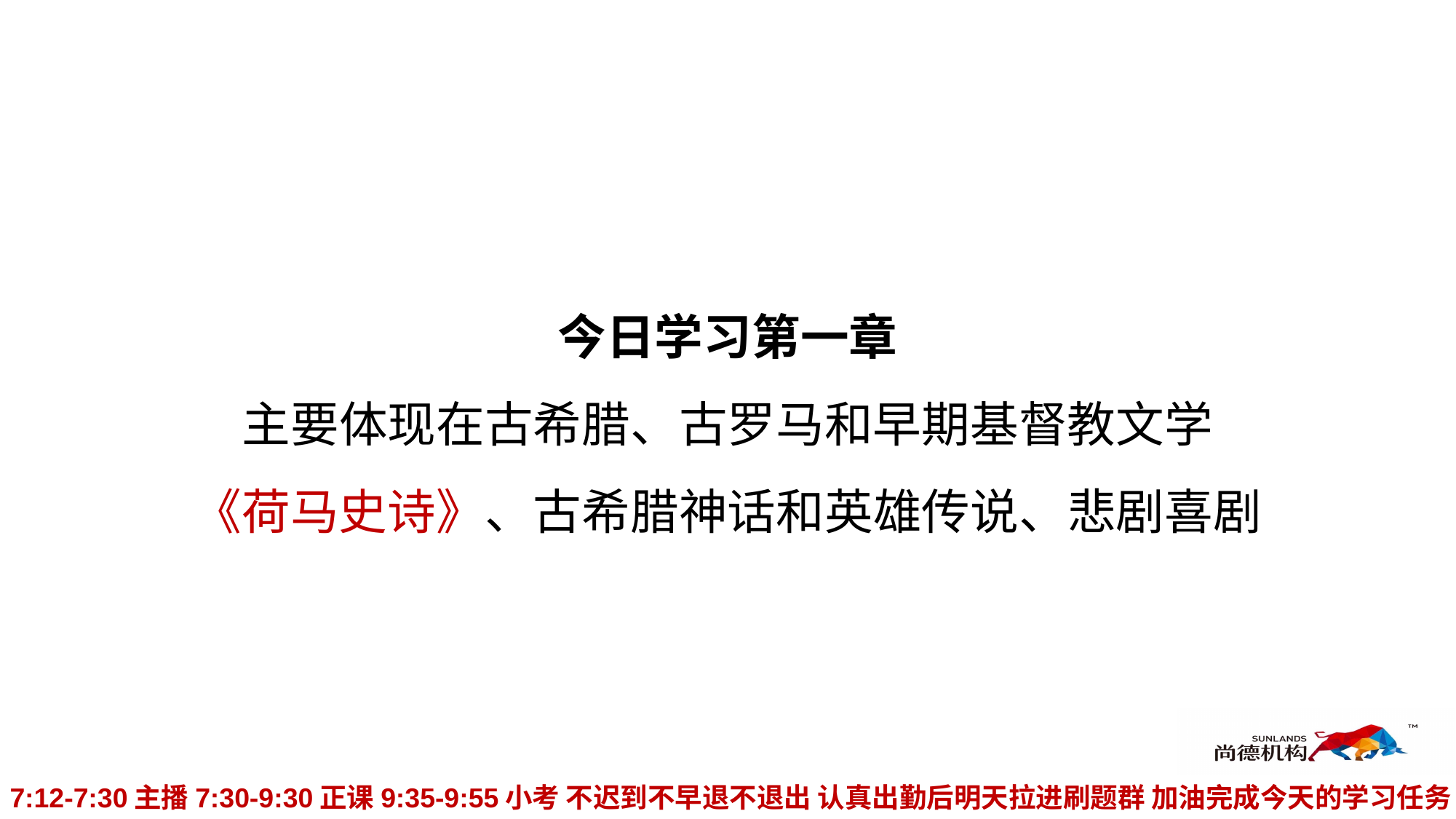

今日学习第一章
主要体现在古希腊、古罗马和早期基督教文学
《荷马史诗》、古希腊神话和英雄传说、悲剧喜剧